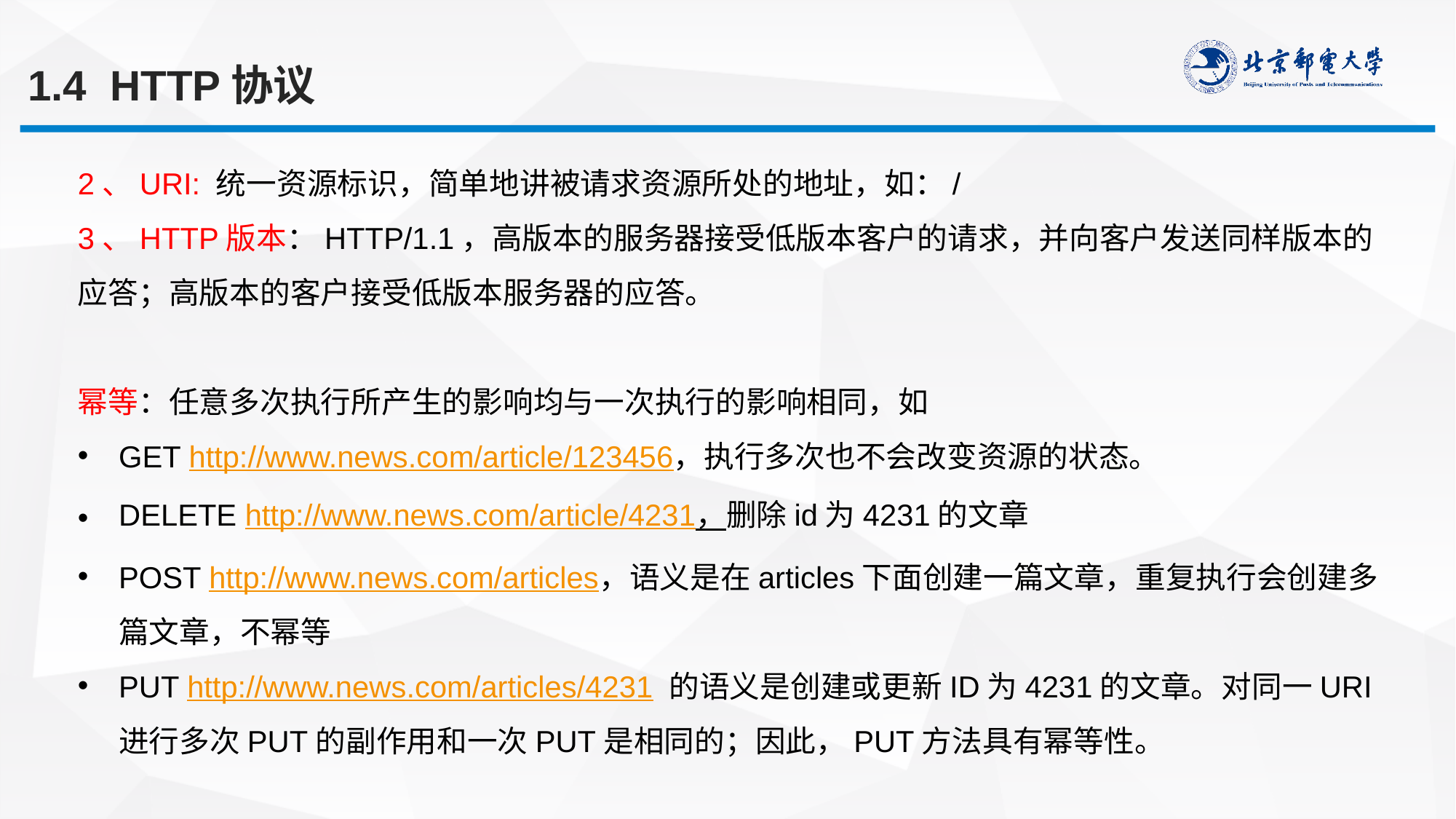

1.4  HTTP协议

2、URI: 统一资源标识，简单地讲被请求资源所处的地址，如：/
3、HTTP版本：HTTP/1.1，高版本的服务器接受低版本客户的请求，并向客户发送同样版本的应答；高版本的客户接受低版本服务器的应答。

幂等：任意多次执行所产生的影响均与一次执行的影响相同，如
GET http://www.news.com/article/123456，执行多次也不会改变资源的状态。
DELETE http://www.news.com/article/4231，删除id为4231的文章
POST http://www.news.com/articles，语义是在articles下面创建一篇文章，重复执行会创建多篇文章，不幂等
PUT http://www.news.com/articles/4231 的语义是创建或更新ID为4231的文章。对同一URI进行多次PUT的副作用和一次PUT是相同的；因此，PUT方法具有幂等性。